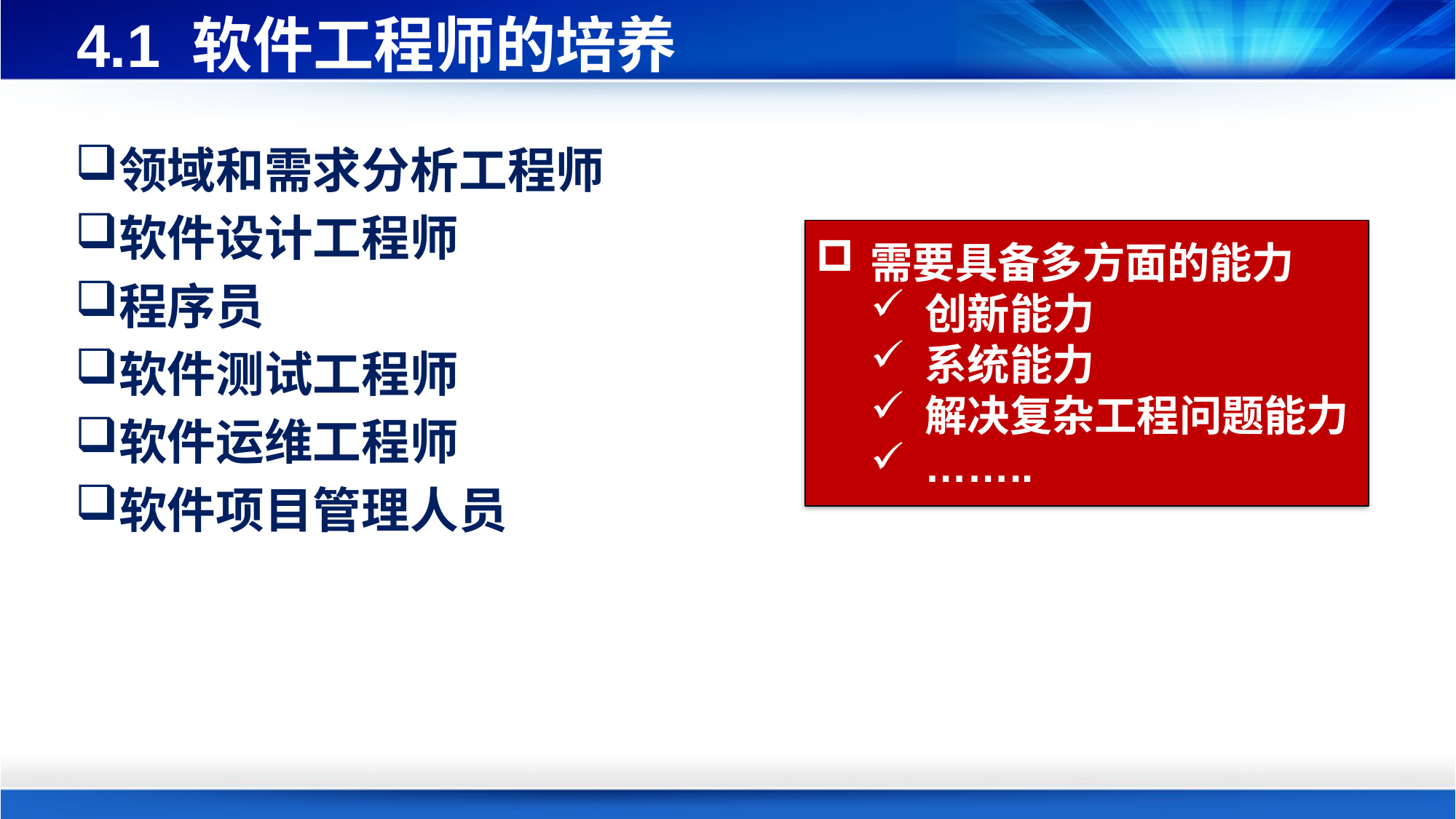

# 4.1 软件工程师的培养
领域和需求分析工程师
软件设计工程师
程序员
软件测试工程师
软件运维工程师
软件项目管理人员
需要具备多方面的能力
创新能力
系统能力
解决复杂工程问题能力
……..